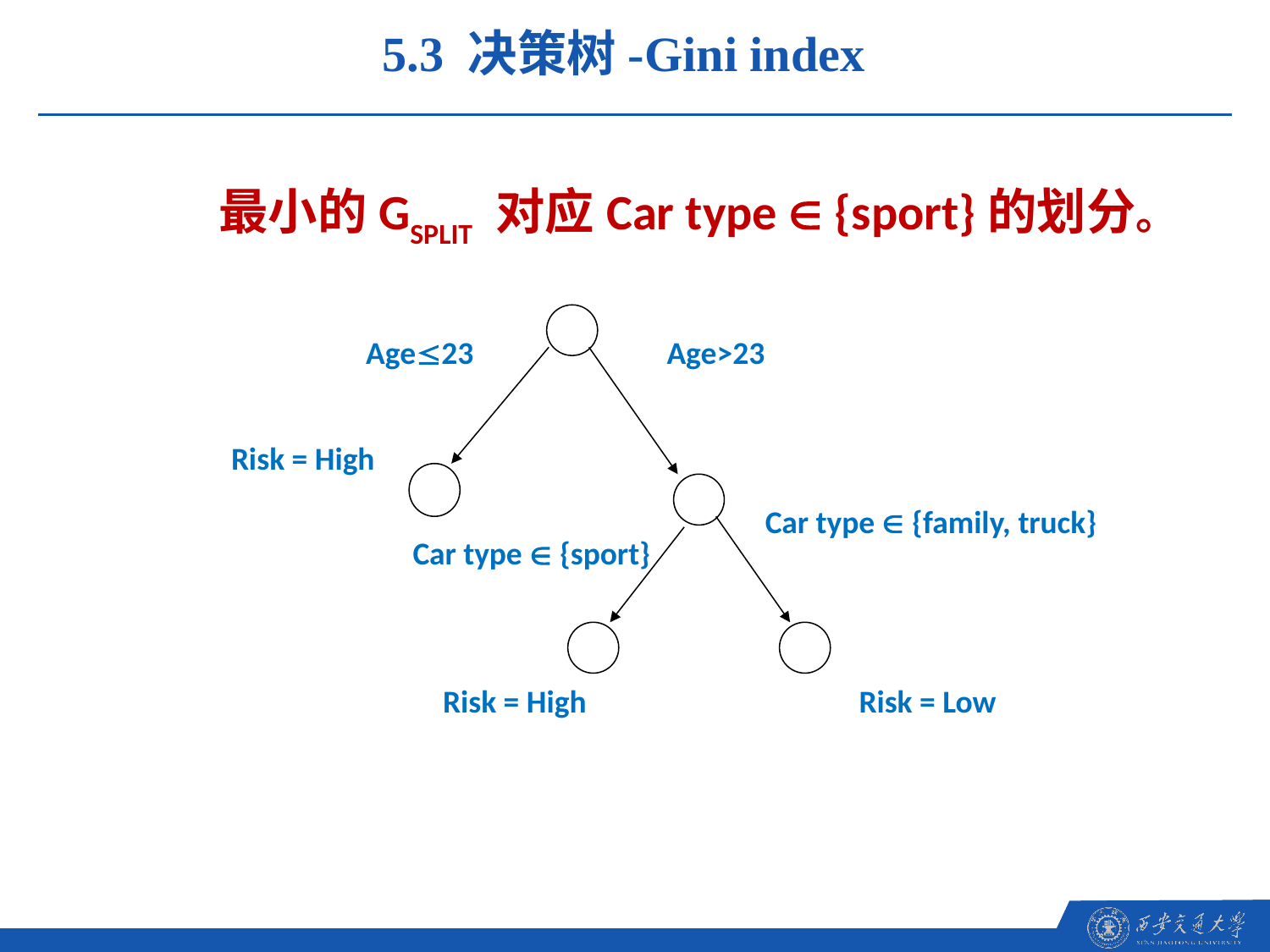

5.3 决策树-Gini index

	最小的GSPLIT 对应Car type ∈ {sport}的划分。

Age≤23
Age>23

Risk = High

Car type ∈ {family, truck}

Car type ∈ {sport}

Risk = High
Risk = Low